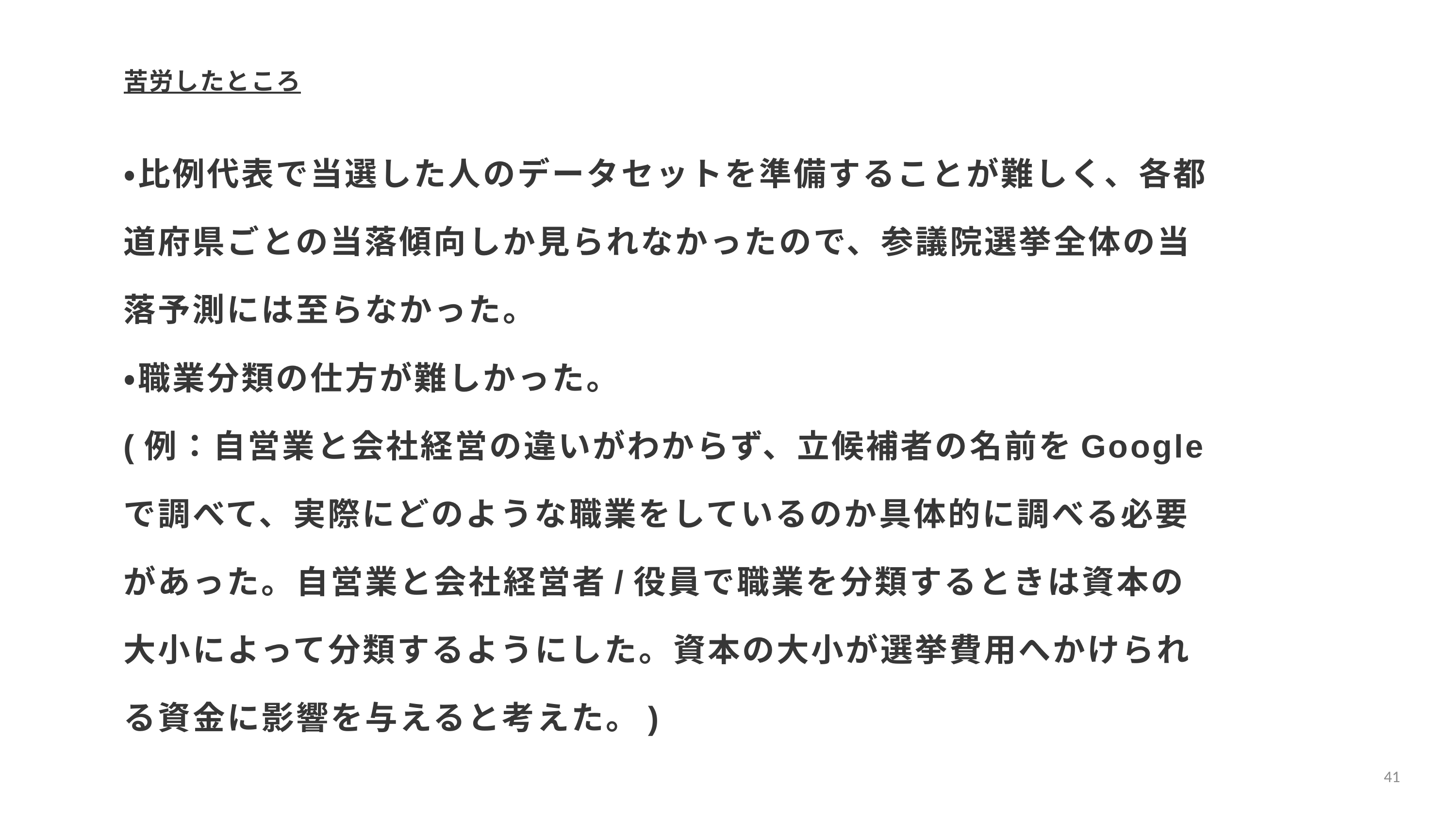

苦労したところ
・比例代表で当選した人のデータセットを準備することが難しく、各都道府県ごとの当落傾向しか見られなかったので、参議院選挙全体の当落予測には至らなかった。
・職業分類の仕方が難しかった。
(例：自営業と会社経営の違いがわからず、立候補者の名前をGoogleで調べて、実際にどのような職業をしているのか具体的に調べる必要があった。自営業と会社経営者/役員で職業を分類するときは資本の大小によって分類するようにした。資本の大小が選挙費用へかけられる資金に影響を与えると考えた。)
41